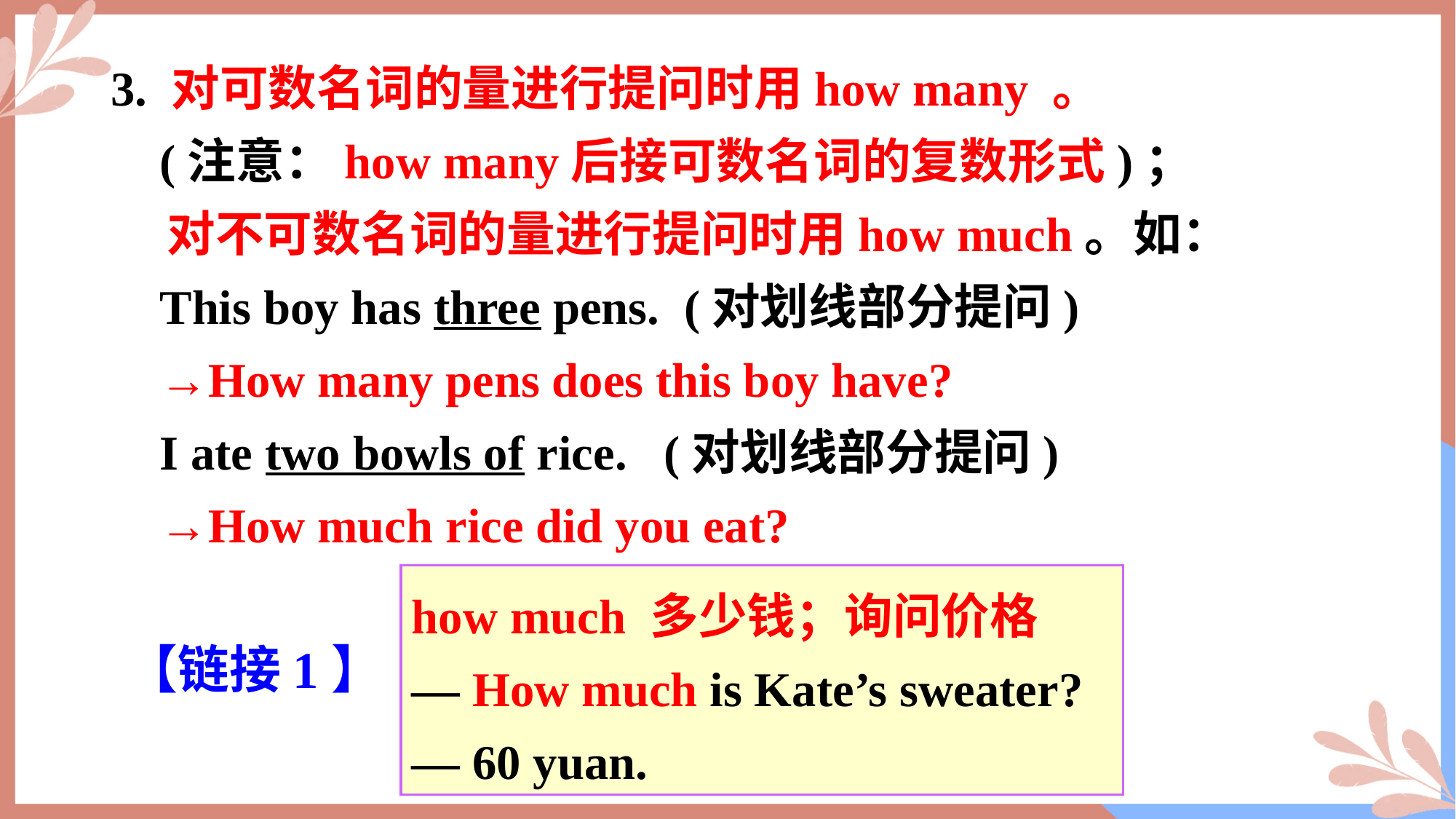

3. 对可数名词的量进行提问时用how many 。
    (注意：how many后接可数名词的复数形式)；
    对不可数名词的量进行提问时用how much。如：
    This boy has three pens.  (对划线部分提问)
    →How many pens does this boy have?
    I ate two bowls of rice.   (对划线部分提问)
    →How much rice did you eat?
how much 多少钱；询问价格
— How much is Kate’s sweater?
— 60 yuan.
【链接1】